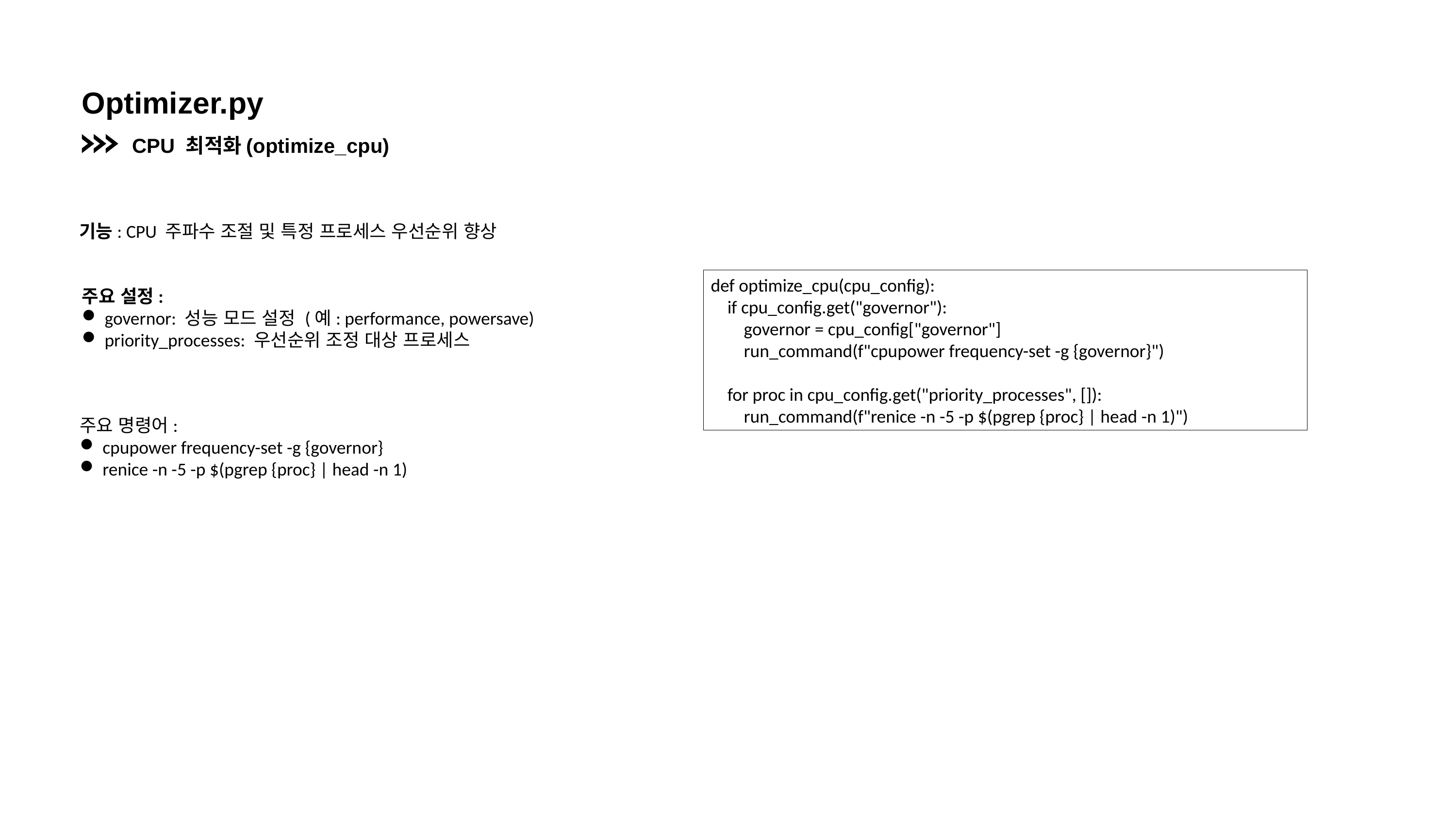

Optimizer.py
CPU 최적화(optimize_cpu)

기능: CPU 주파수 조절 및 특정 프로세스 우선순위 향상
def optimize_cpu(cpu_config):
    if cpu_config.get("governor"):
        governor = cpu_config["governor"]
        run_command(f"cpupower frequency-set -g {governor}")

    for proc in cpu_config.get("priority_processes", []):
        run_command(f"renice -n -5 -p $(pgrep {proc} | head -n 1)")
주요 설정:
governor: 성능 모드 설정 (예: performance, powersave)
priority_processes: 우선순위 조정 대상 프로세스
주요 명령어:
cpupower frequency-set -g {governor}
renice -n -5 -p $(pgrep {proc} | head -n 1)